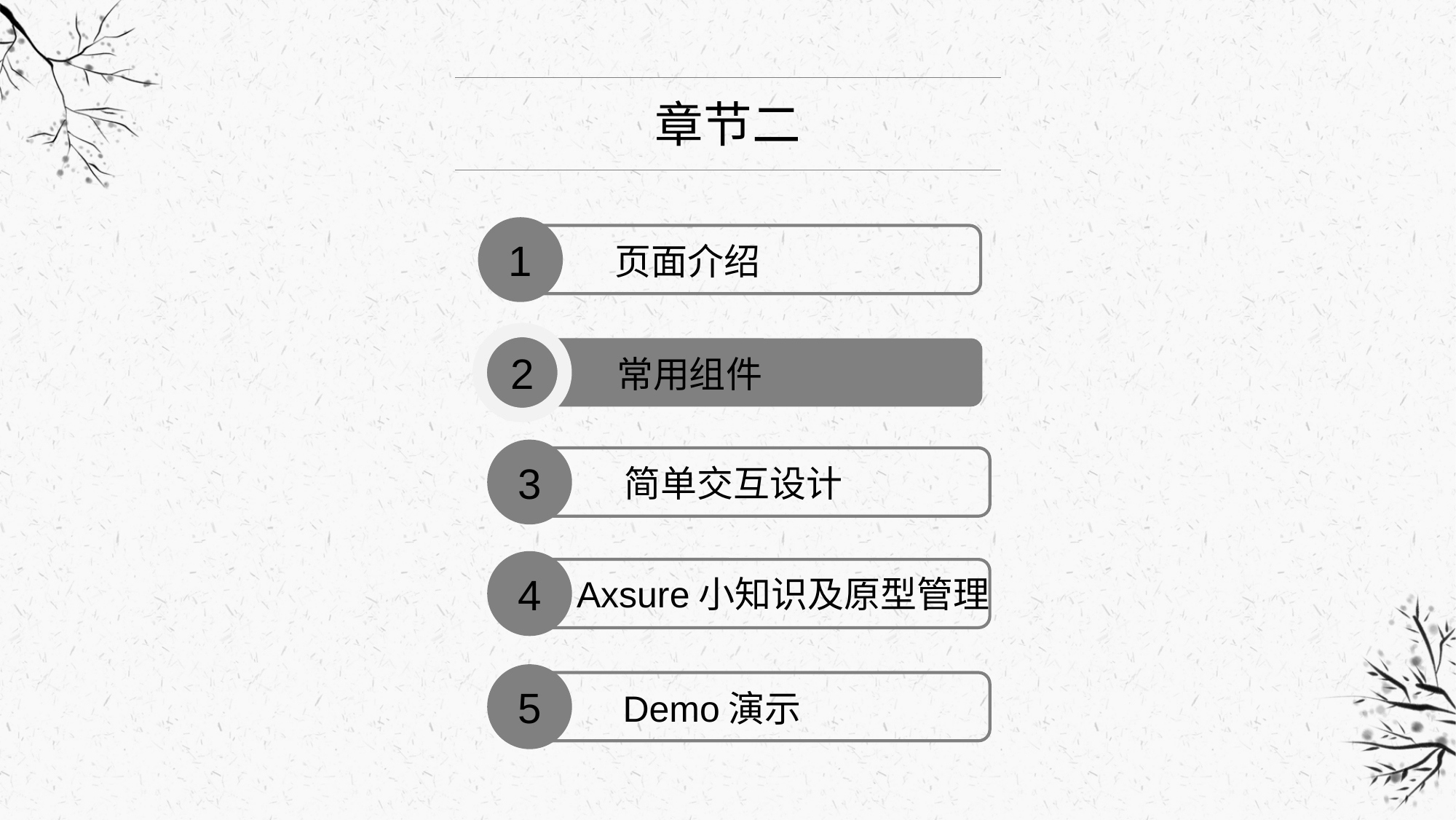

章节二
1

页面介绍
2

常用组件
3

简单交互设计
4

Axsure小知识及原型管理
5

Demo演示